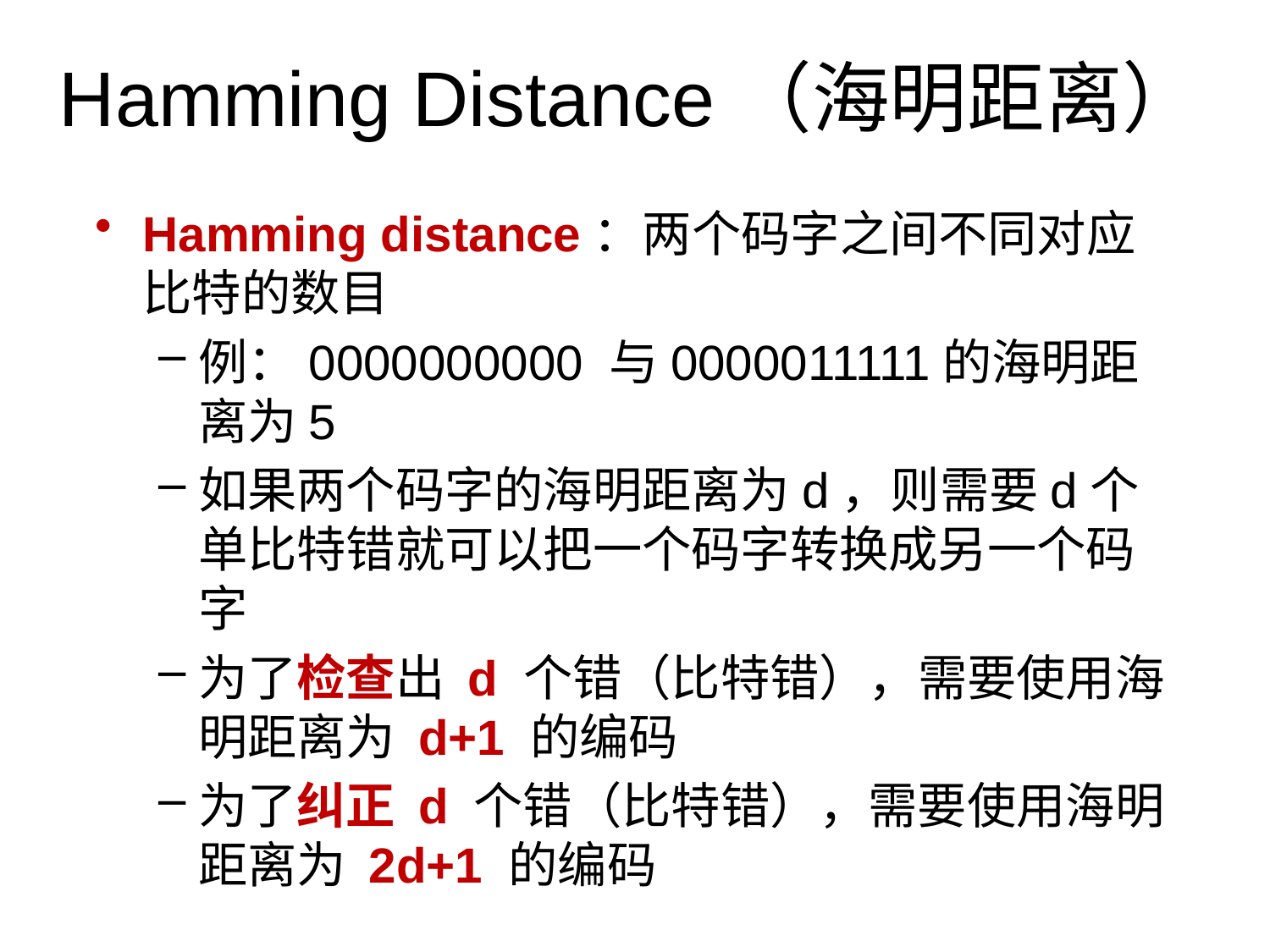

# Hamming Distance（海明距离）
Hamming distance：两个码字之间不同对应比特的数目
例：0000000000 与0000011111的海明距离为5
如果两个码字的海明距离为d，则需要d个单比特错就可以把一个码字转换成另一个码字
为了检查出 d 个错（比特错），需要使用海明距离为 d+1 的编码
为了纠正 d 个错（比特错），需要使用海明距离为 2d+1 的编码